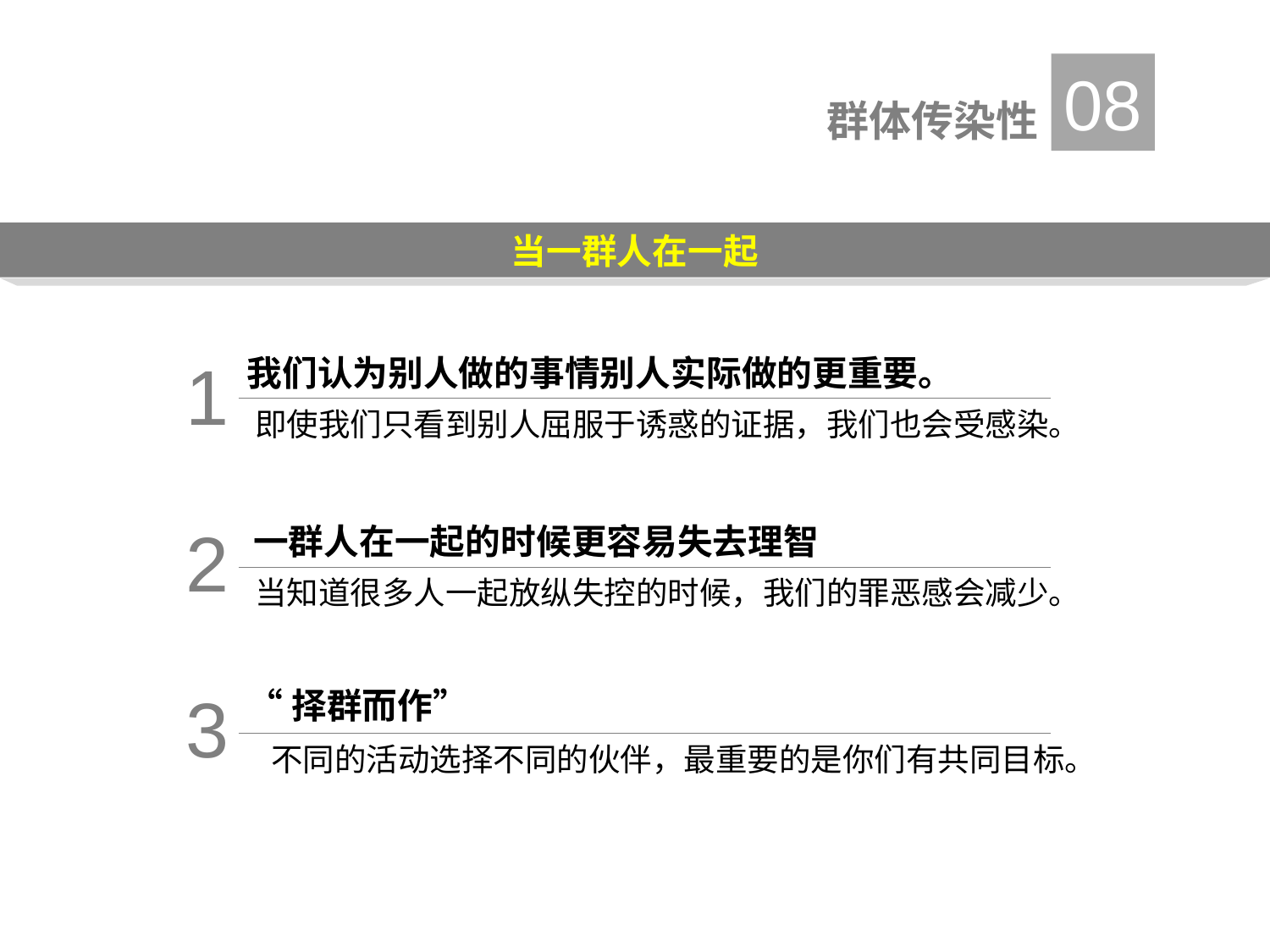

08
群体传染性
当一群人在一起

1
即使我们只看到别人屈服于诱惑的证据，我们也会受感染。
我们认为别人做的事情别人实际做的更重要。
2
一群人在一起的时候更容易失去理智
当知道很多人一起放纵失控的时候，我们的罪恶感会减少。
3
“择群而作”
不同的活动选择不同的伙伴，最重要的是你们有共同目标。